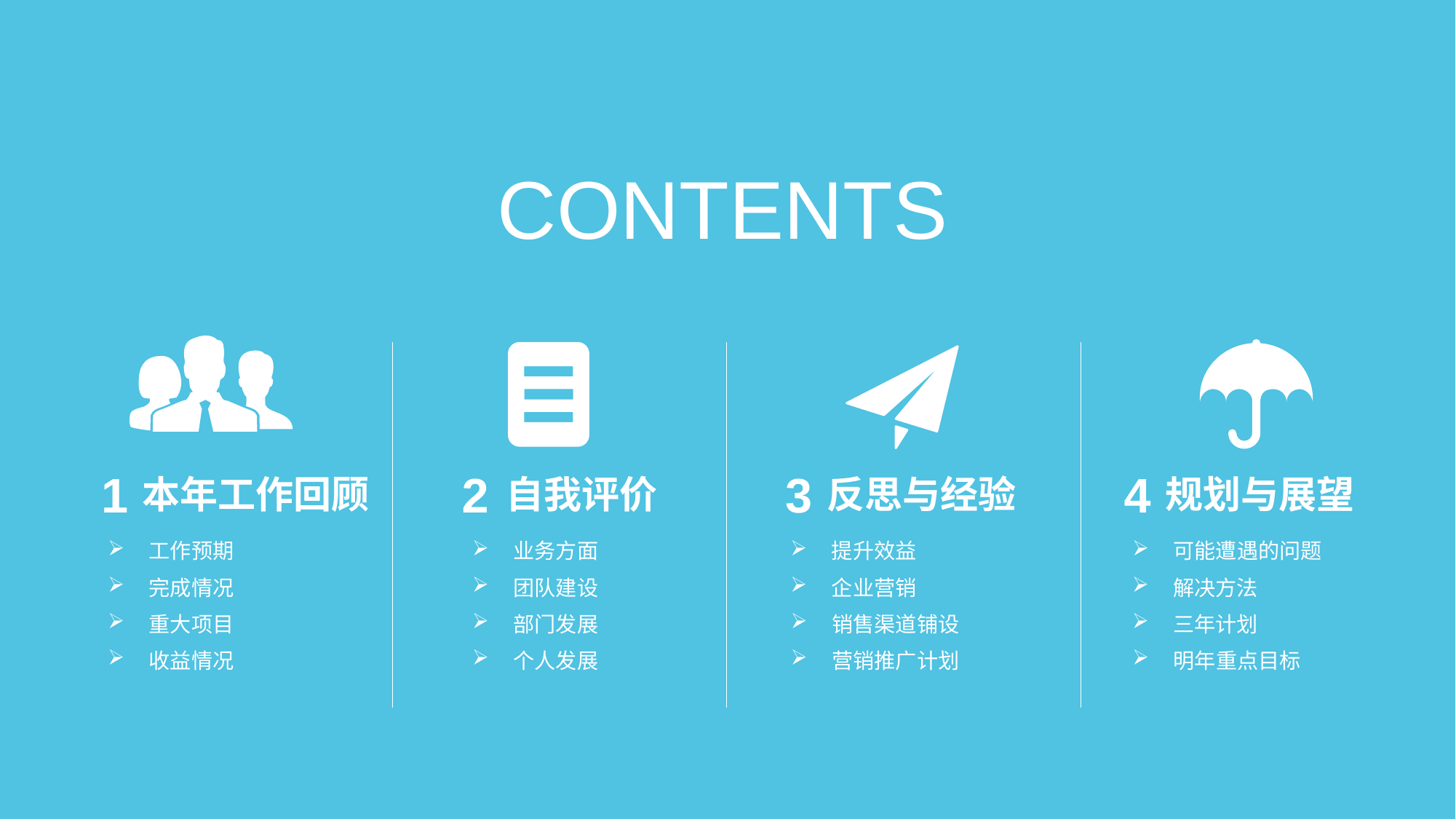

CONTENTS

1
本年工作回顾
工作预期
完成情况
重大项目
收益情况

规划与展望
可能遭遇的问题
解决方法
三年计划
明年重点目标
4

2
自我评价
业务方面
团队建设
部门发展
个人发展

3
反思与经验
提升效益
企业营销
销售渠道铺设
营销推广计划